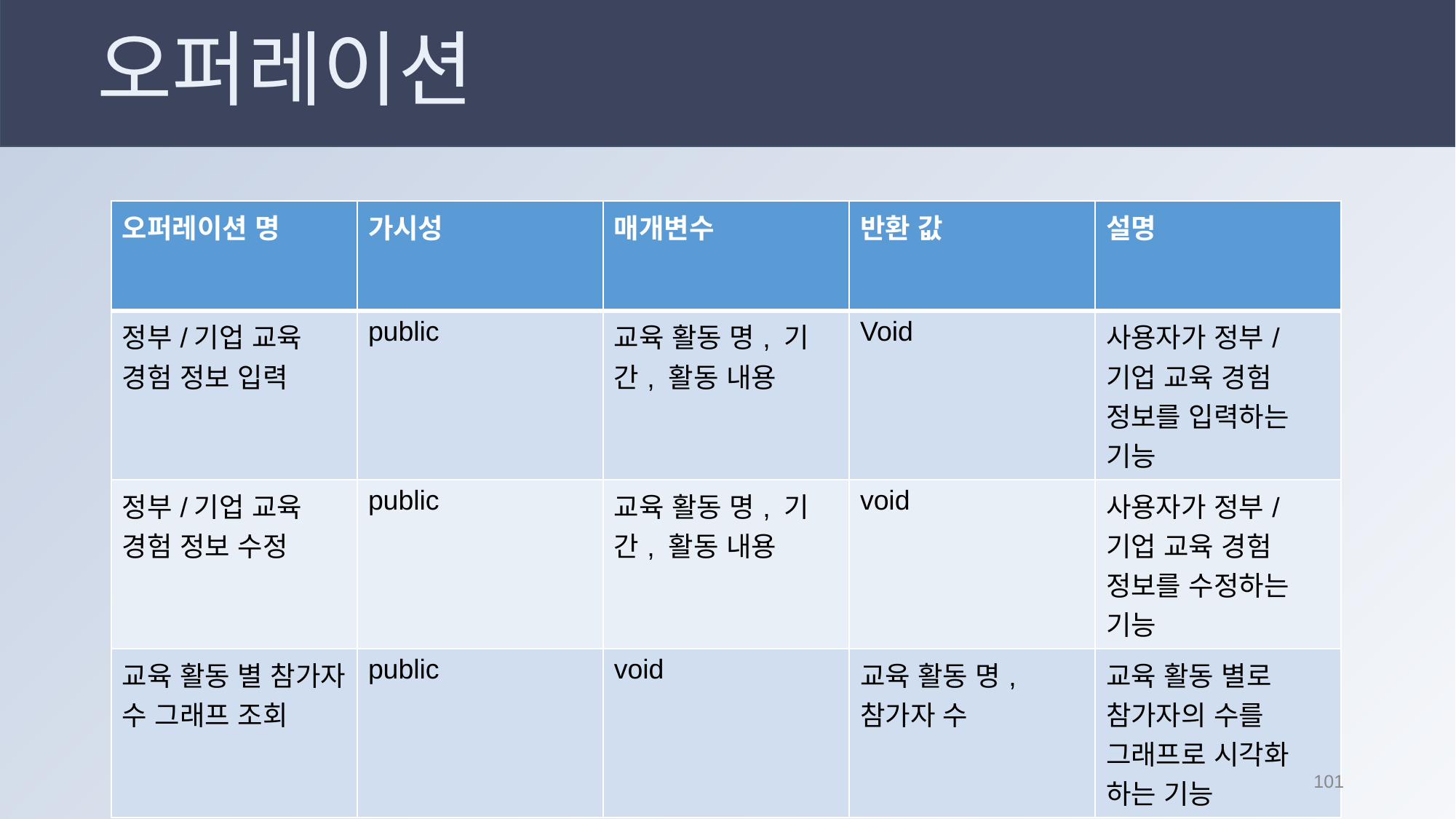

오퍼레이션

| 오퍼레이션 명 | 가시성 | 매개변수 | 반환 값 | 설명 |
| --- | --- | --- | --- | --- |
| 정부/기업 교육 경험 정보 입력 | public | 교육 활동 명, 기간, 활동 내용 | Void | 사용자가 정부/기업 교육 경험 정보를 입력하는 기능 |
| 정부/기업 교육 경험 정보 수정 | public | 교육 활동 명, 기간, 활동 내용 | void | 사용자가 정부/기업 교육 경험 정보를 수정하는 기능 |
| 교육 활동 별 참가자 수 그래프 조회 | public | void | 교육 활동 명, 참가자 수 | 교육 활동 별로 참가자의 수를 그래프로 시각화 하는 기능 |
101